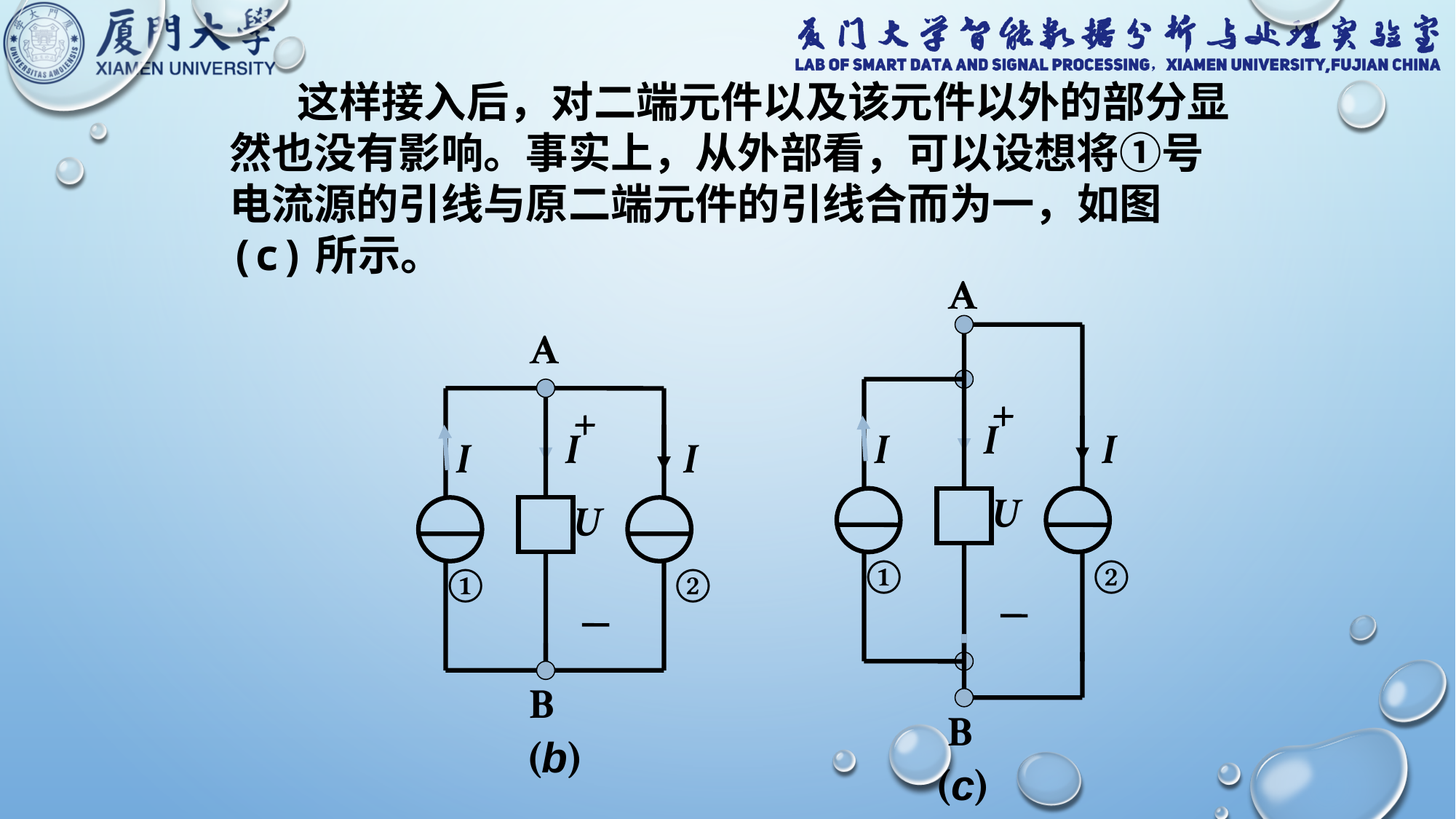

这样接入后，对二端元件以及该元件以外的部分显然也没有影响。事实上，从外部看，可以设想将①号电流源的引线与原二端元件的引线合而为一，如图(c)所示。
A

+

I

I

I
U

①

②

B

(c)
A

+

I

I

I
U

①

②

B
(b)